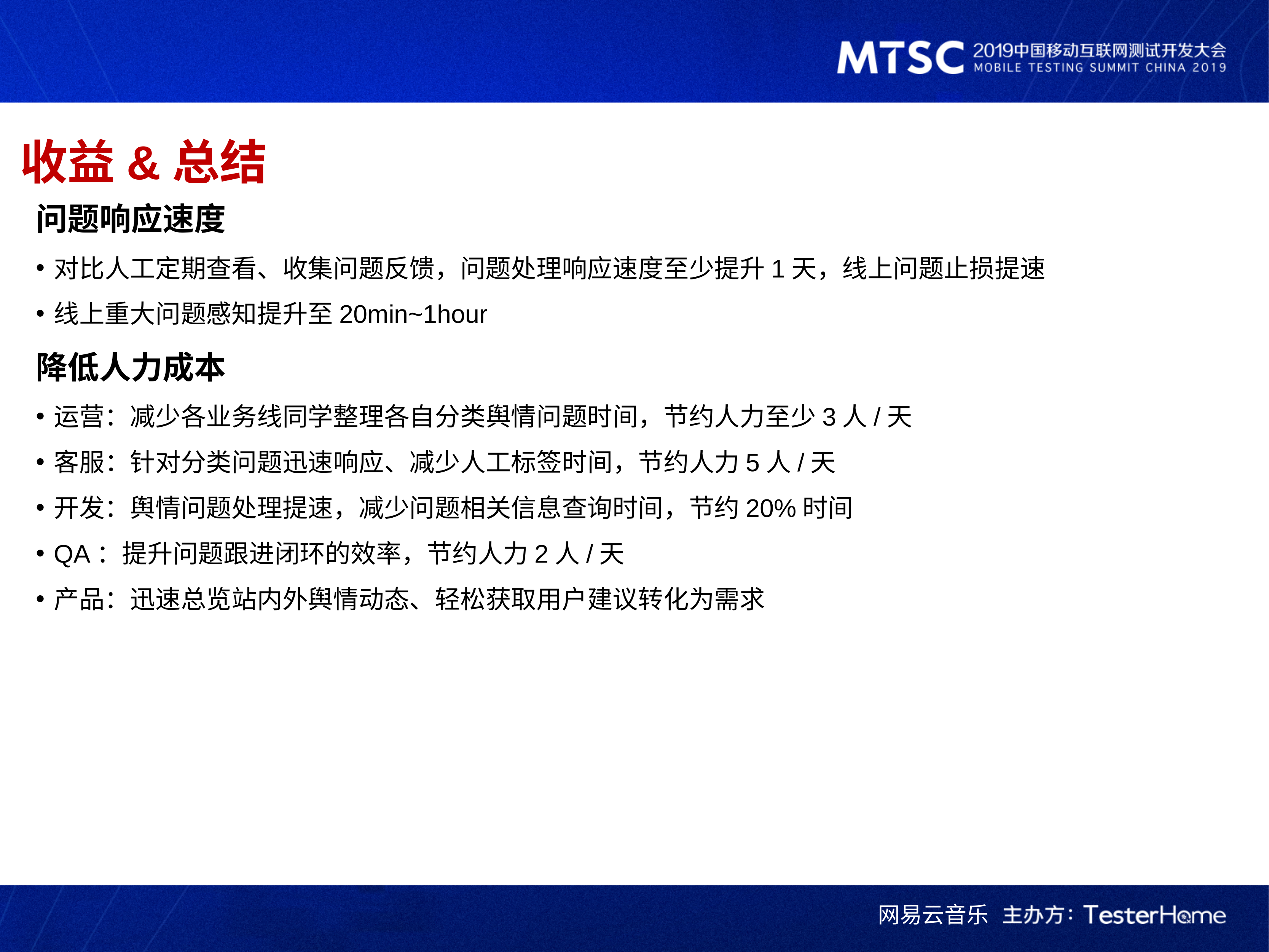

收益&总结
问题响应速度
对比人工定期查看、收集问题反馈，问题处理响应速度至少提升1天，线上问题止损提速
线上重大问题感知提升至20min~1hour
降低人力成本
运营：减少各业务线同学整理各自分类舆情问题时间，节约人力至少3人/天
客服：针对分类问题迅速响应、减少人工标签时间，节约人力5人/天
开发：舆情问题处理提速，减少问题相关信息查询时间，节约20%时间
QA：提升问题跟进闭环的效率，节约人力2人/天
产品：迅速总览站内外舆情动态、轻松获取用户建议转化为需求
网易云音乐